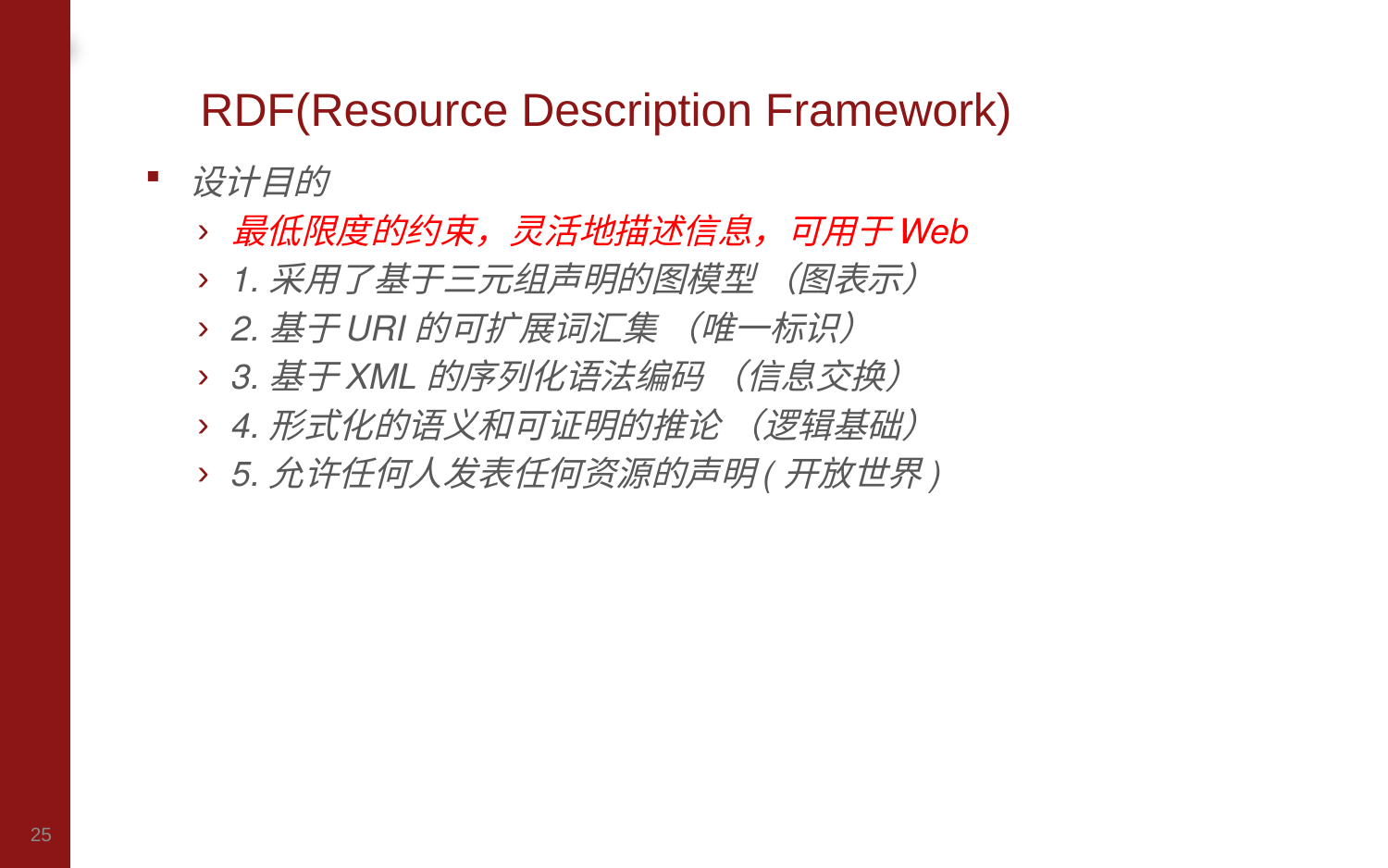

# RDF(Resource Description Framework)
设计目的
最低限度的约束，灵活地描述信息，可用于Web
1.采用了基于三元组声明的图模型 （图表示）
2.基于URI的可扩展词汇集 （唯一标识）
3.基于XML的序列化语法编码 （信息交换）
4.形式化的语义和可证明的推论 （逻辑基础）
5.允许任何人发表任何资源的声明(开放世界)

25